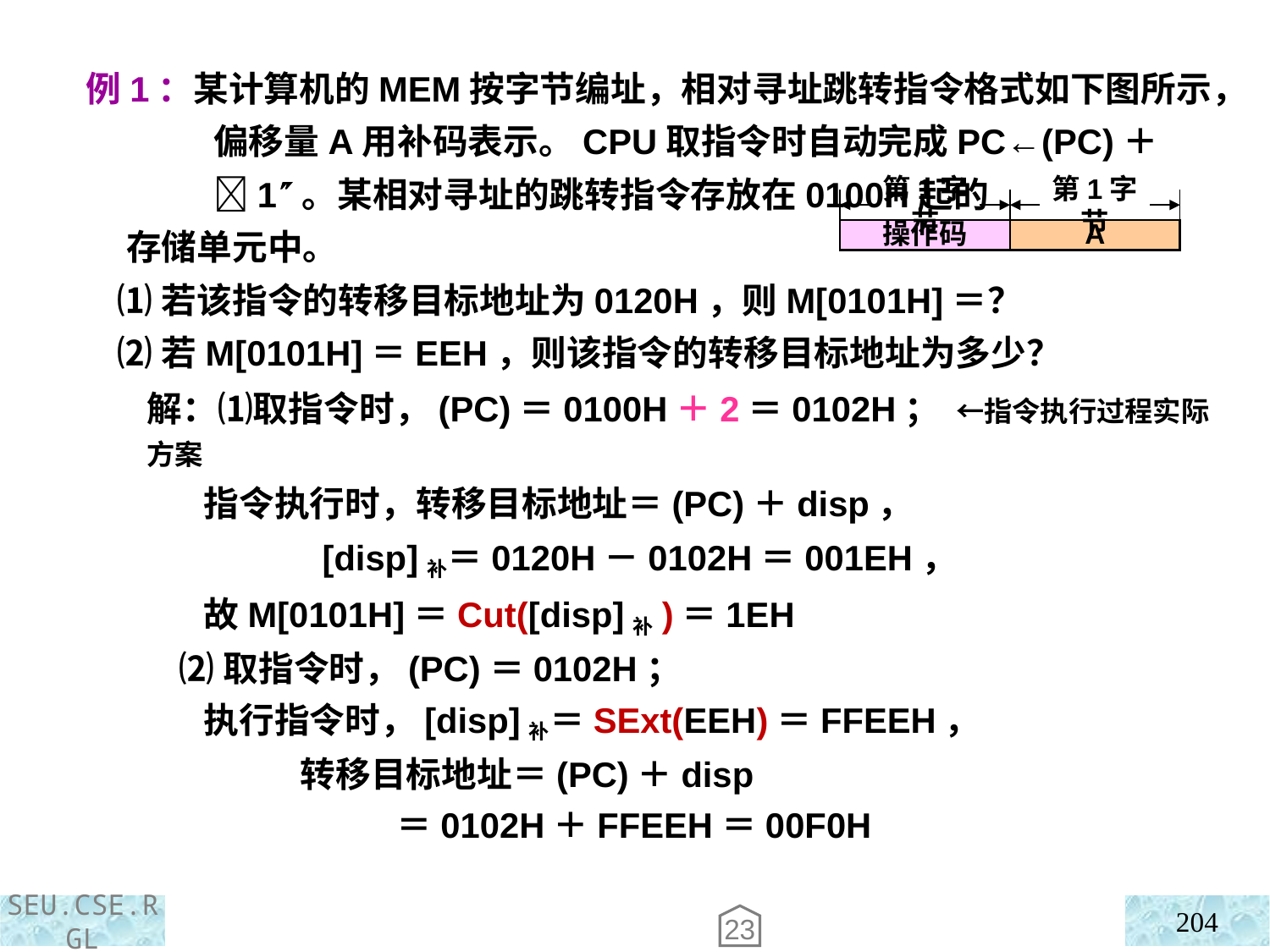

例1：某计算机的MEM按字节编址，相对寻址跳转指令格式如下图所示，偏移量A用补码表示。CPU取指令时自动完成PC←(PC)＋″1″。某相对寻址的跳转指令存放在0100H起的
          存储单元中。
          ⑴若该指令的转移目标地址为0120H，则M[0101H]＝？
          ⑵若M[0101H]＝EEH，则该指令的转移目标地址为多少？
第1字节
第1字节
操作码
A
解：⑴取指令时，(PC)＝0100H＋2＝0102H；  ←指令执行过程实际方案
      指令执行时，转移目标地址＝(PC)＋disp，
                  [disp]补＝0120H－0102H＝001EH，
      故M[0101H]＝Cut([disp]补)＝1EH
    ⑵取指令时，(PC)＝0102H；
      执行指令时，[disp]补＝SExt(EEH)＝FFEEH，
                  转移目标地址＝(PC)＋disp
                              ＝0102H＋FFEEH＝00F0H
204
23